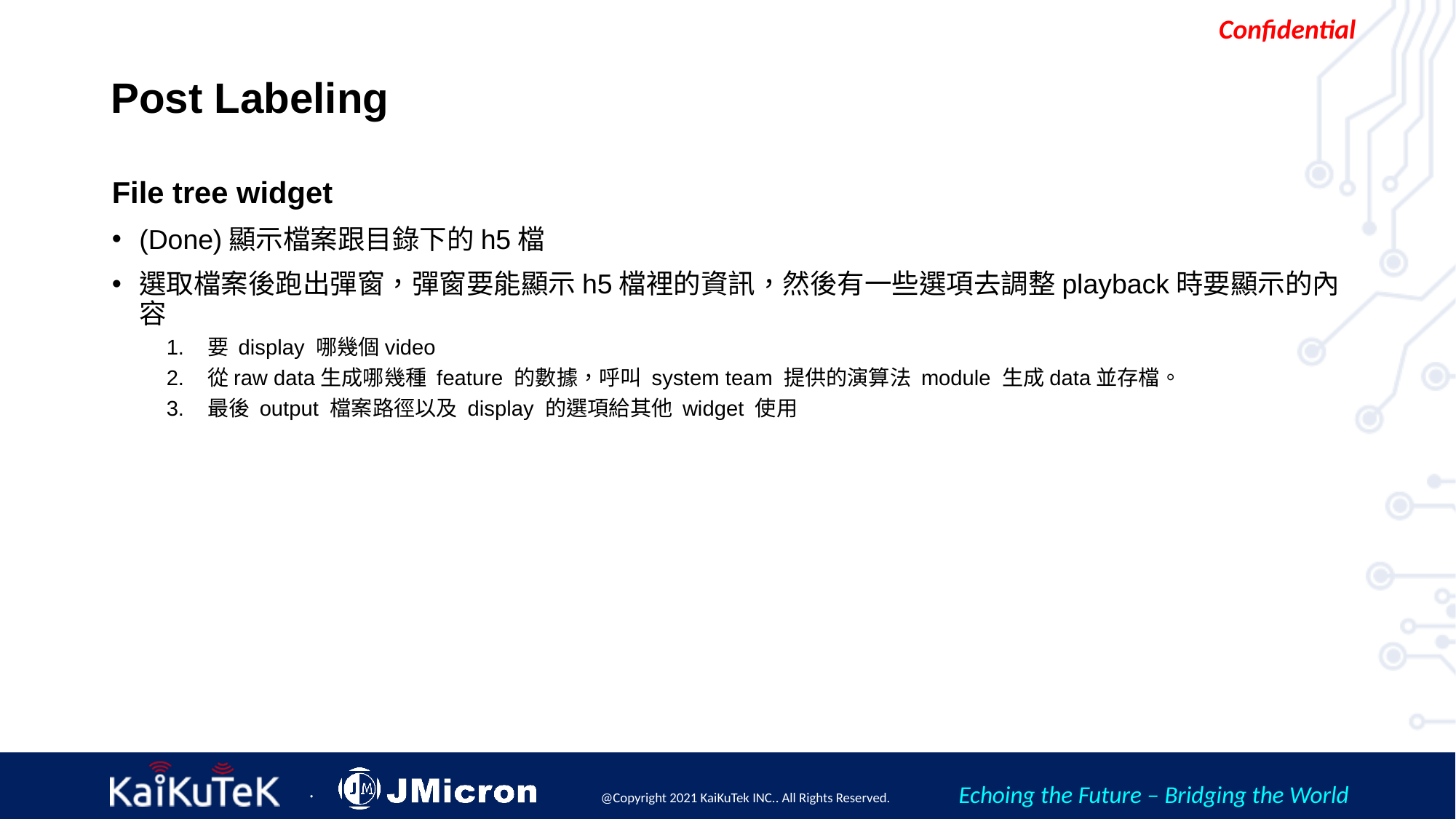

# Post Labeling

File tree widget
(Done)顯示檔案跟目錄下的h5檔
選取檔案後跑出彈窗，彈窗要能顯示h5檔裡的資訊，然後有一些選項去調整playback時要顯示的內容
要 display 哪幾個video
從raw data生成哪幾種 feature 的數據，呼叫 system team 提供的演算法 module 生成data並存檔。
最後 output 檔案路徑以及 display 的選項給其他 widget 使用